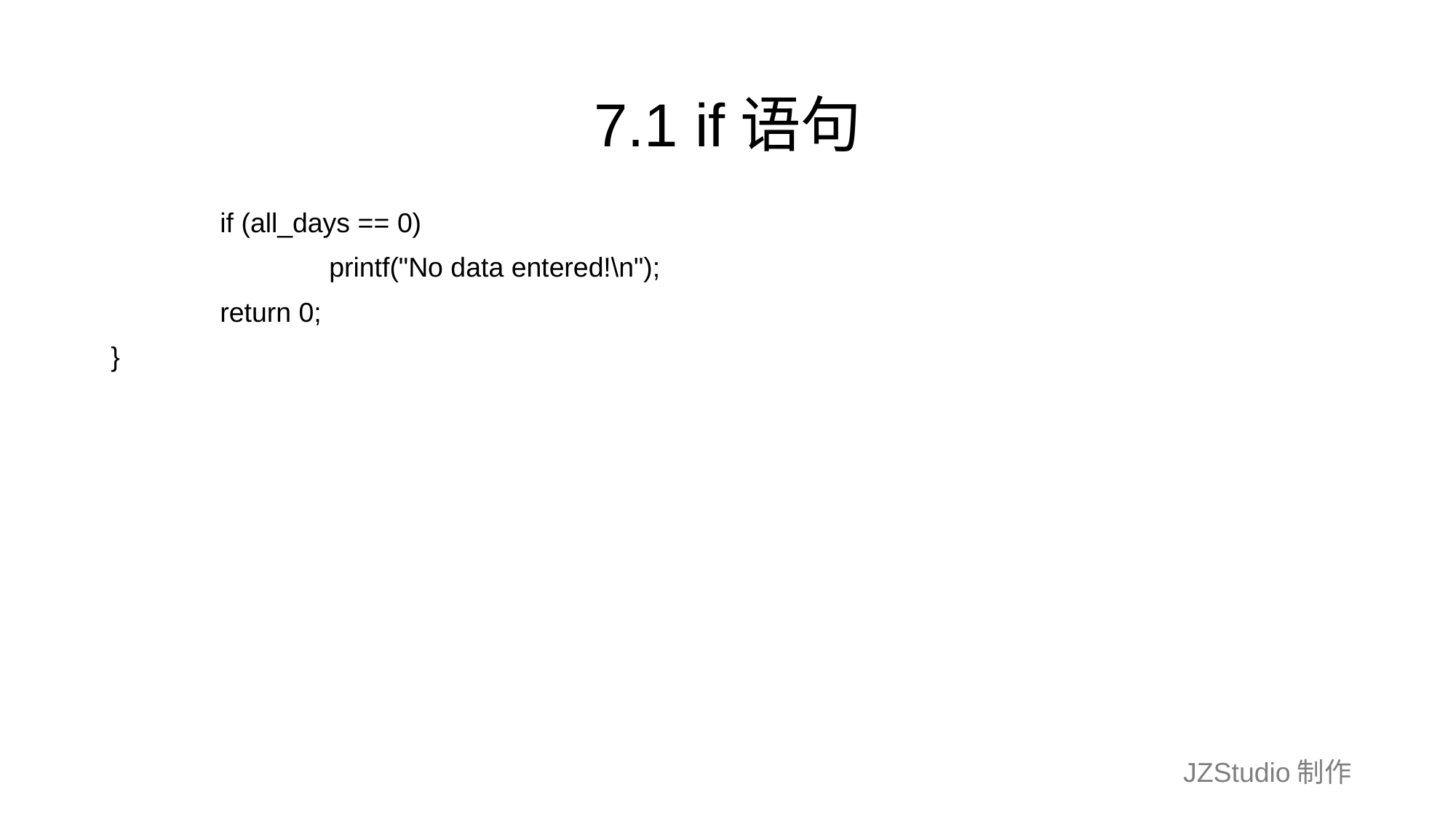

# 7.1 if语句
	if (all_days == 0)
		printf("No data entered!\n");
	return 0;
}